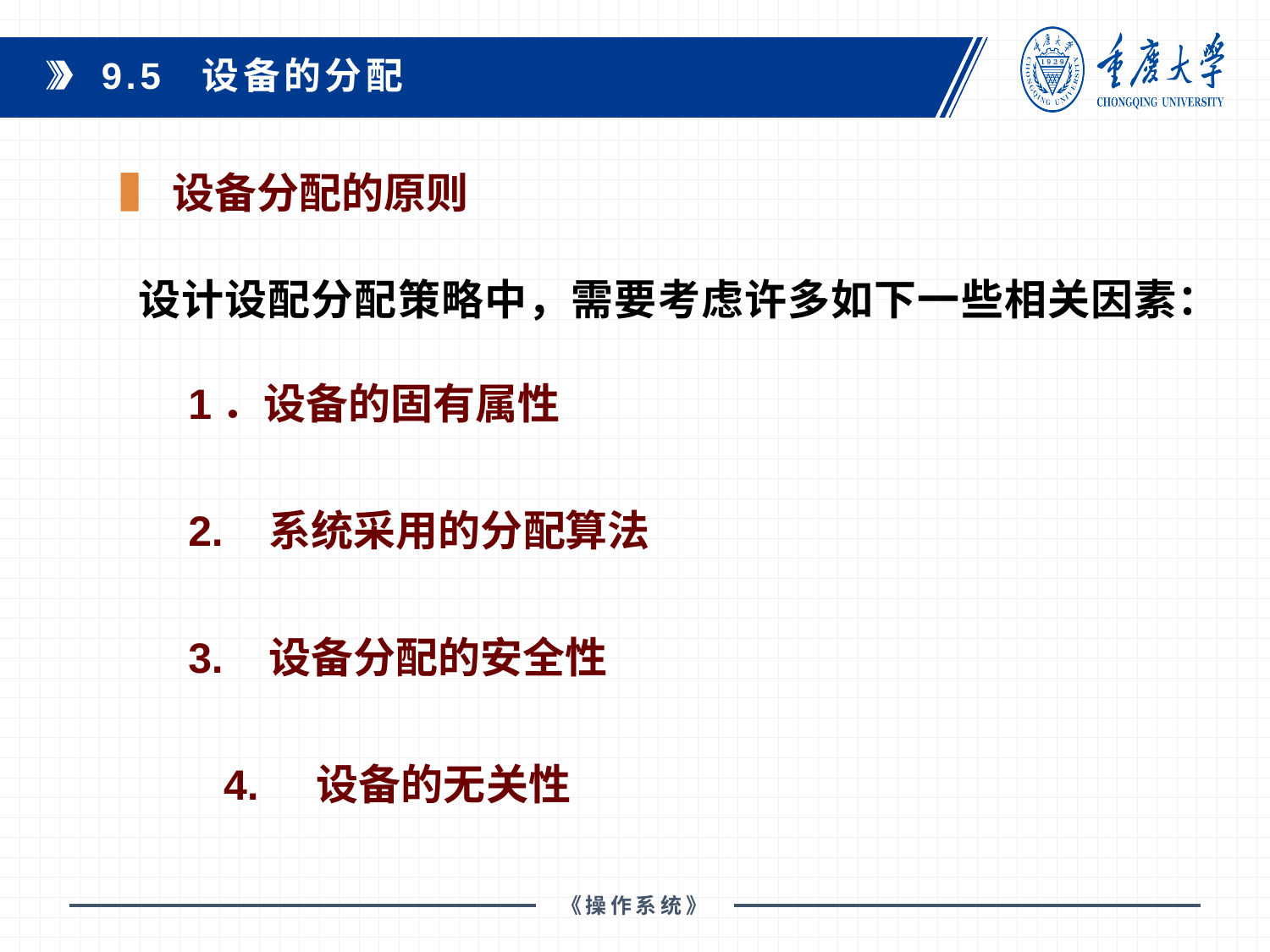

9.5  设备的分配
设备分配的原则

设计设配分配策略中，需要考虑许多如下一些相关因素：
1．设备的固有属性

2.   系统采用的分配算法

3.   设备分配的安全性

   4.    设备的无关性